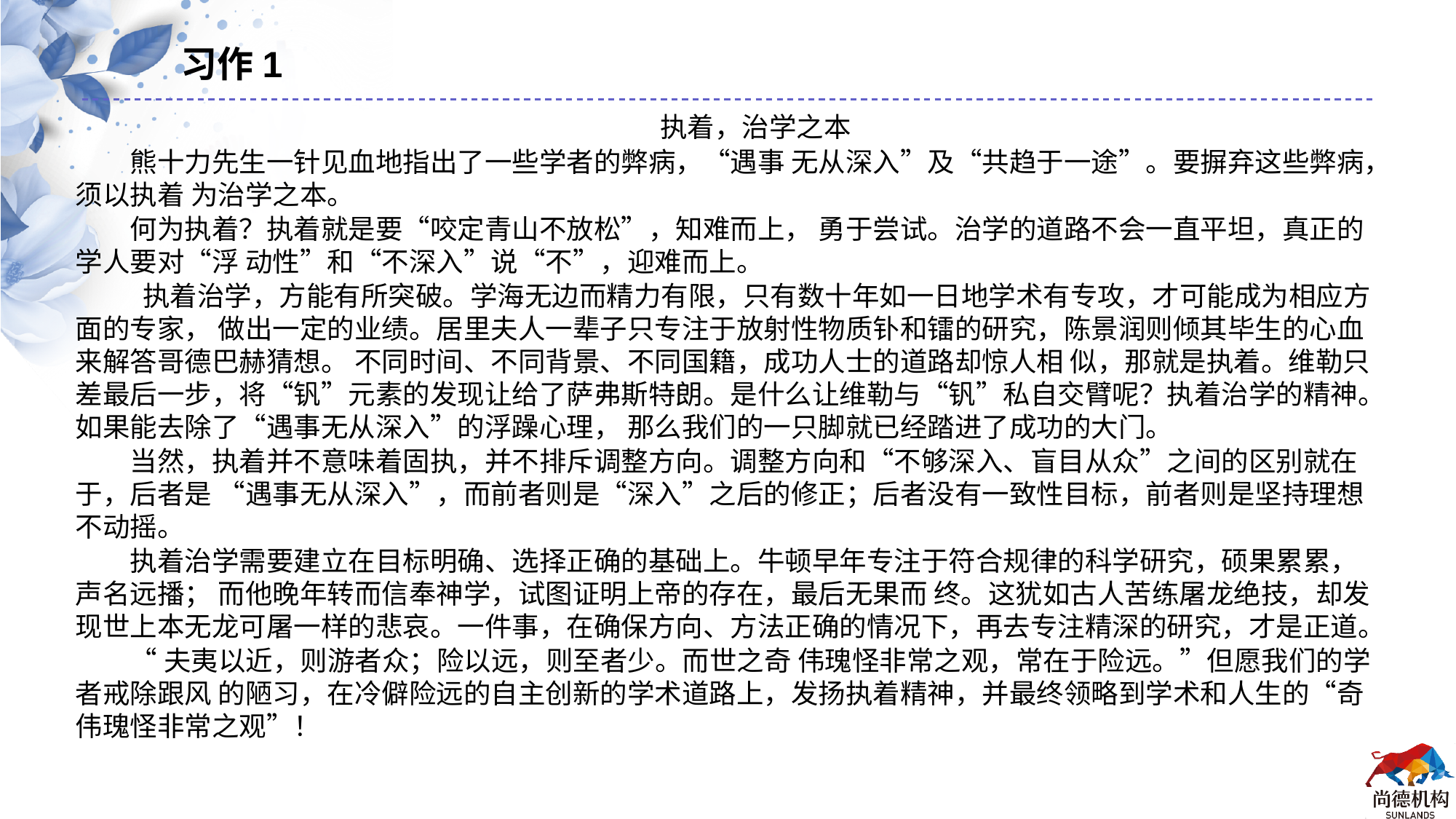

习作1
执着，治学之本
熊十力先生一针见血地指出了一些学者的弊病，“遇事 无从深入”及“共趋于一途”。要摒弃这些弊病，须以执着 为治学之本。
何为执着？执着就是要“咬定青山不放松”，知难而上， 勇于尝试。治学的道路不会一直平坦，真正的学人要对“浮 动性”和“不深入”说“不”，迎难而上。
 执着治学，方能有所突破。学海无边而精力有限，只有数十年如一日地学术有专攻，才可能成为相应方面的专家， 做出一定的业绩。居里夫人一辈子只专注于放射性物质钋和镭的研究，陈景润则倾其毕生的心血来解答哥德巴赫猜想。 不同时间、不同背景、不同国籍，成功人士的道路却惊人相 似，那就是执着。维勒只差最后一步，将“钒”元素的发现让给了萨弗斯特朗。是什么让维勒与“钒”私自交臂呢？执着治学的精神。如果能去除了“遇事无从深入”的浮躁心理， 那么我们的一只脚就已经踏进了成功的大门。
当然，执着并不意味着固执，并不排斥调整方向。调整方向和“不够深入、盲目从众”之间的区别就在于，后者是 “遇事无从深入”，而前者则是“深入”之后的修正；后者没有一致性目标，前者则是坚持理想不动摇。
执着治学需要建立在目标明确、选择正确的基础上。牛顿早年专注于符合规律的科学研究，硕果累累，声名远播； 而他晚年转而信奉神学，试图证明上帝的存在，最后无果而 终。这犹如古人苦练屠龙绝技，却发现世上本无龙可屠一样的悲哀。一件事，在确保方向、方法正确的情况下，再去专注精深的研究，才是正道。
“夫夷以近，则游者众；险以远，则至者少。而世之奇 伟瑰怪非常之观，常在于险远。”但愿我们的学者戒除跟风 的陋习，在冷僻险远的自主创新的学术道路上，发扬执着精神，并最终领略到学术和人生的“奇伟瑰怪非常之观”！